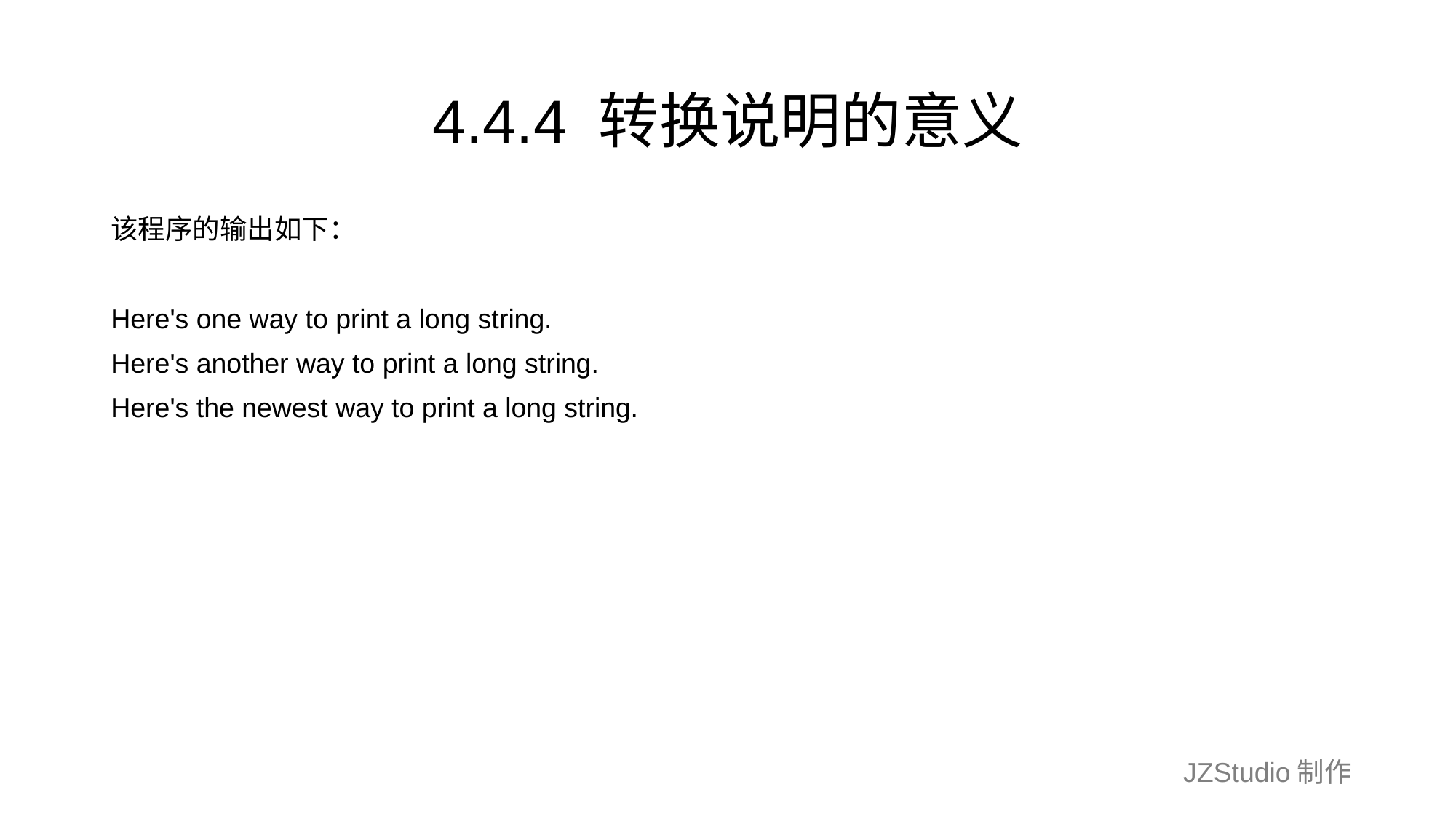

# 4.4.4 转换说明的意义
该程序的输出如下：

Here's one way to print a long string.
Here's another way to print a long string.
Here's the newest way to print a long string.